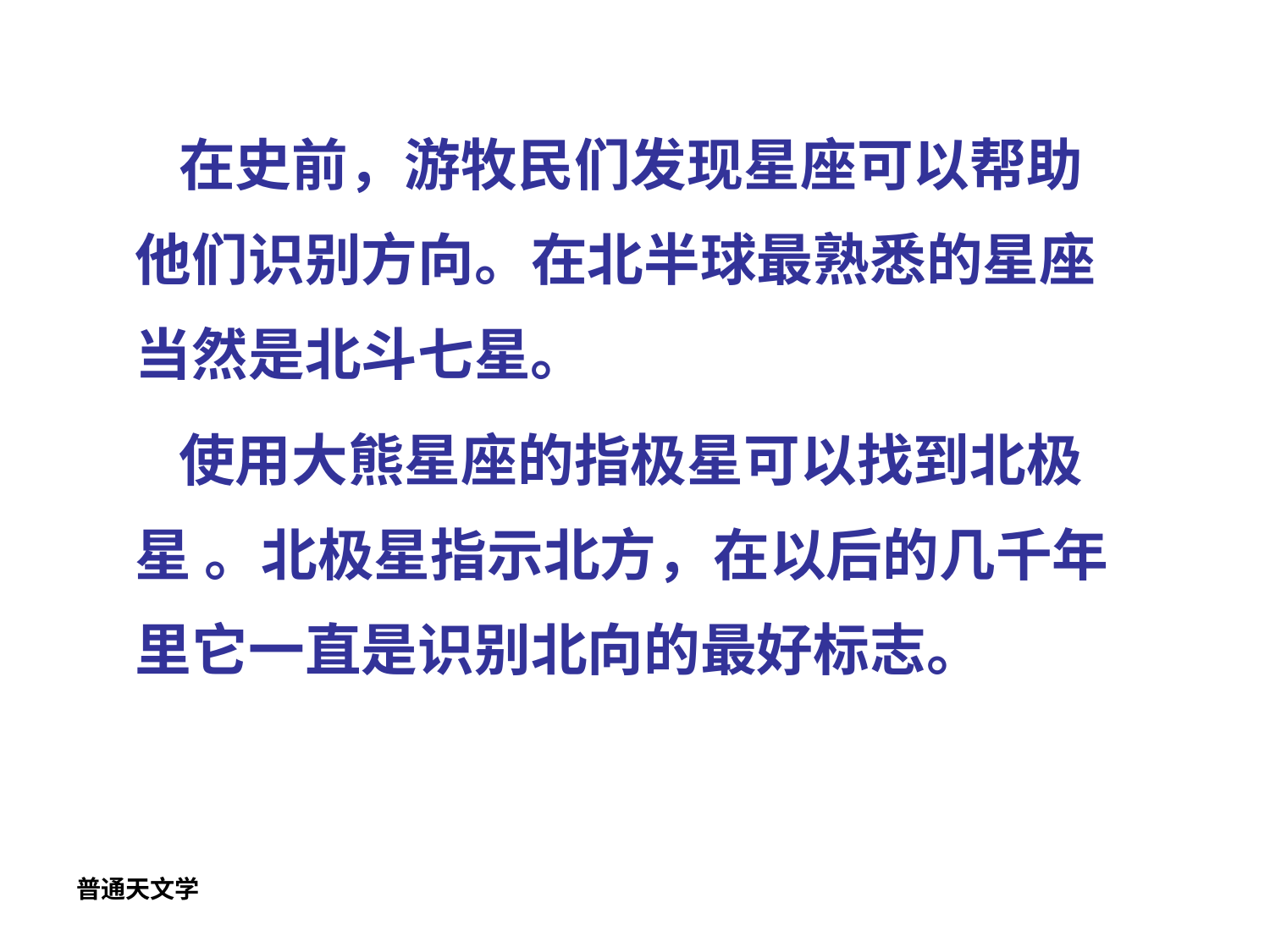

在史前，游牧民们发现星座可以帮助他们识别方向。在北半球最熟悉的星座当然是北斗七星。
      使用大熊星座的指极星可以找到北极星 。北极星指示北方，在以后的几千年里它一直是识别北向的最好标志。
#
普通天文学